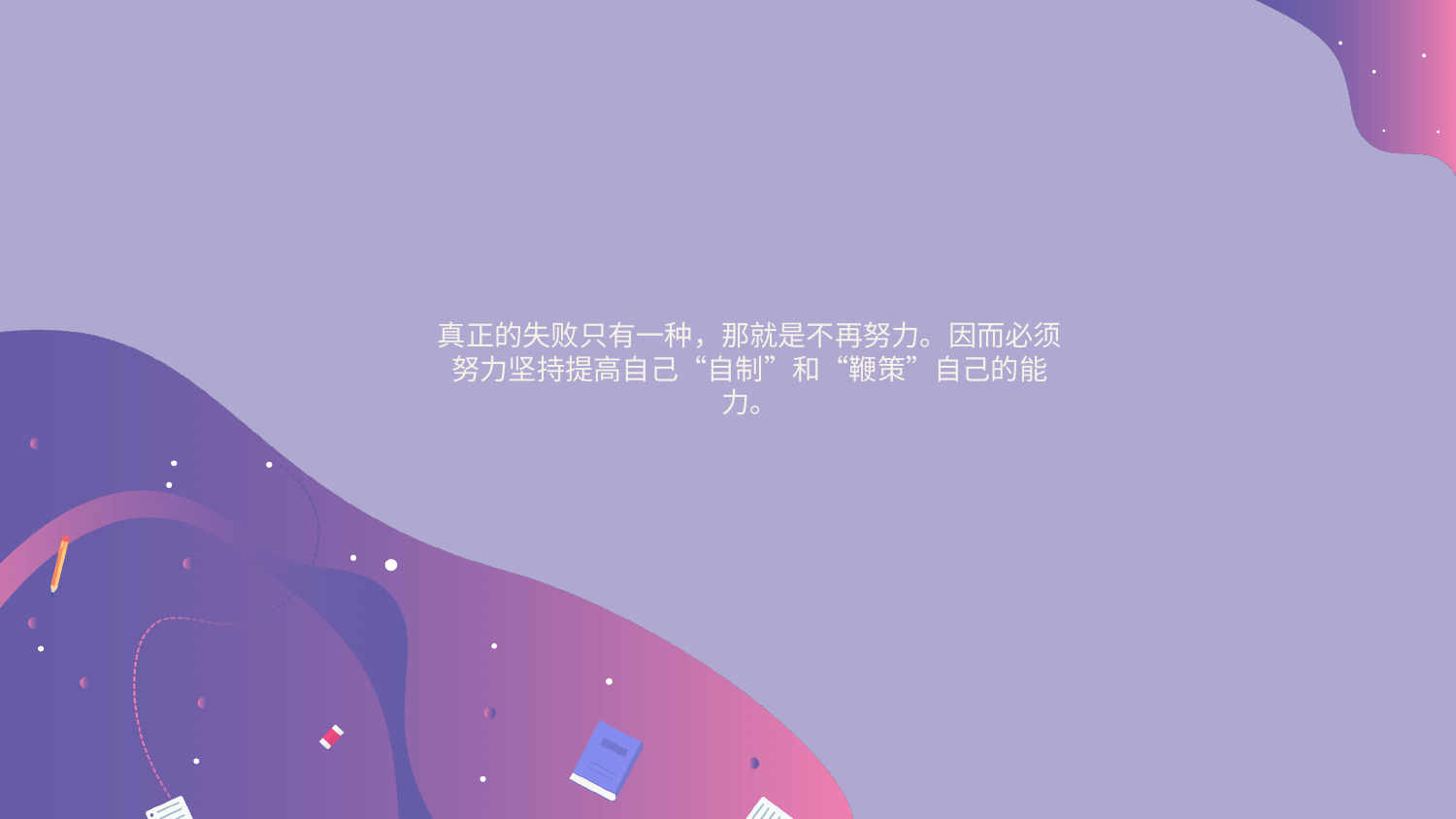

真正的失败只有一种，那就是不再努力。因而必须努力坚持提高自己“自制”和“鞭策”自己的能力。